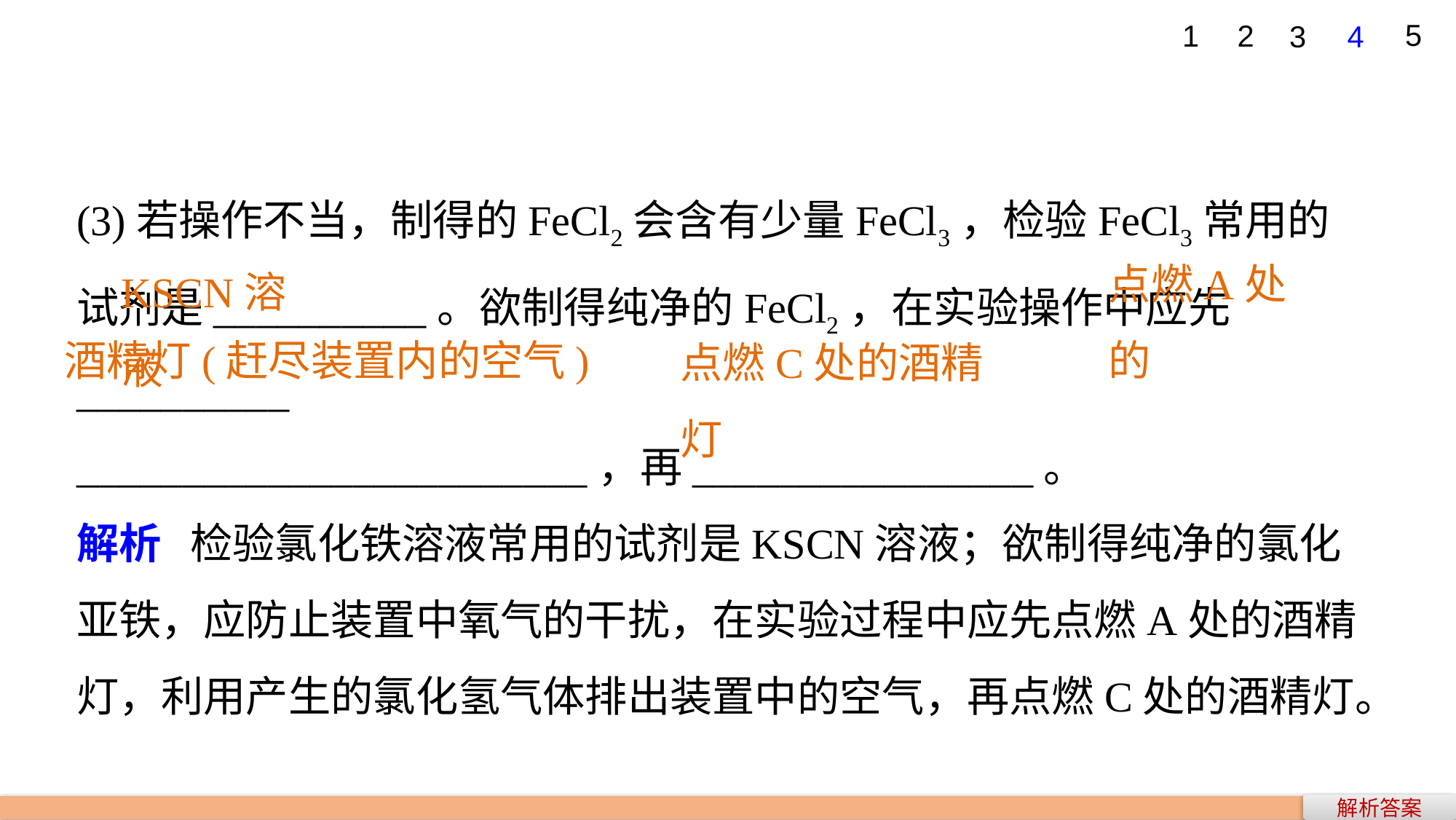

5
1
2
3
4
(3)若操作不当，制得的FeCl2会含有少量FeCl3，检验FeCl3常用的试剂是__________。欲制得纯净的FeCl2，在实验操作中应先__________
________________________，再________________。
解析   检验氯化铁溶液常用的试剂是KSCN溶液；欲制得纯净的氯化亚铁，应防止装置中氧气的干扰，在实验过程中应先点燃A处的酒精灯，利用产生的氯化氢气体排出装置中的空气，再点燃C处的酒精灯。
点燃A处的
KSCN溶液
酒精灯(赶尽装置内的空气)
点燃C处的酒精灯
解析答案